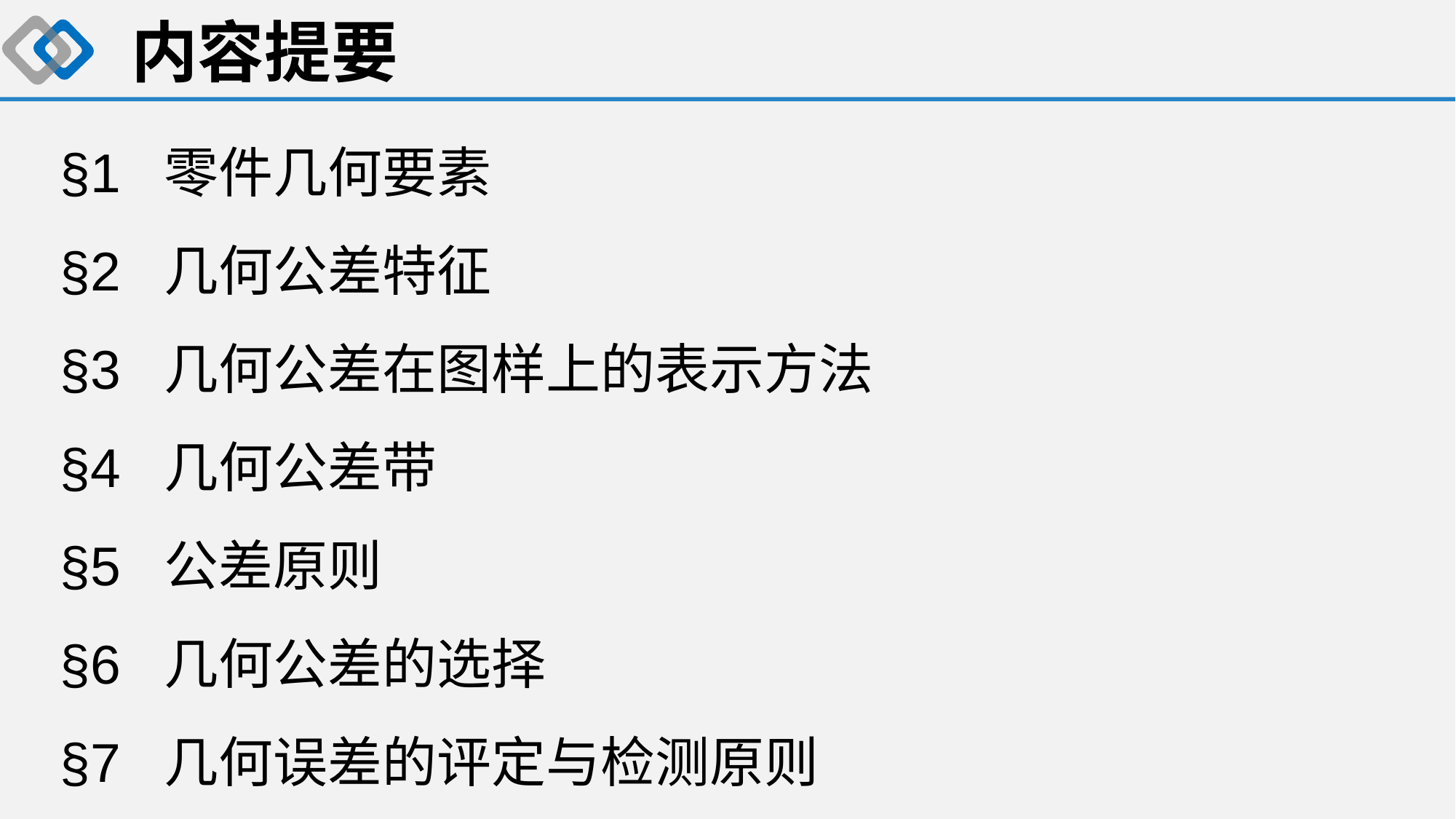

# 内容提要
§1  零件几何要素
§2  几何公差特征
§3  几何公差在图样上的表示方法
§4  几何公差带
§5  公差原则
§6  几何公差的选择
§7  几何误差的评定与检测原则